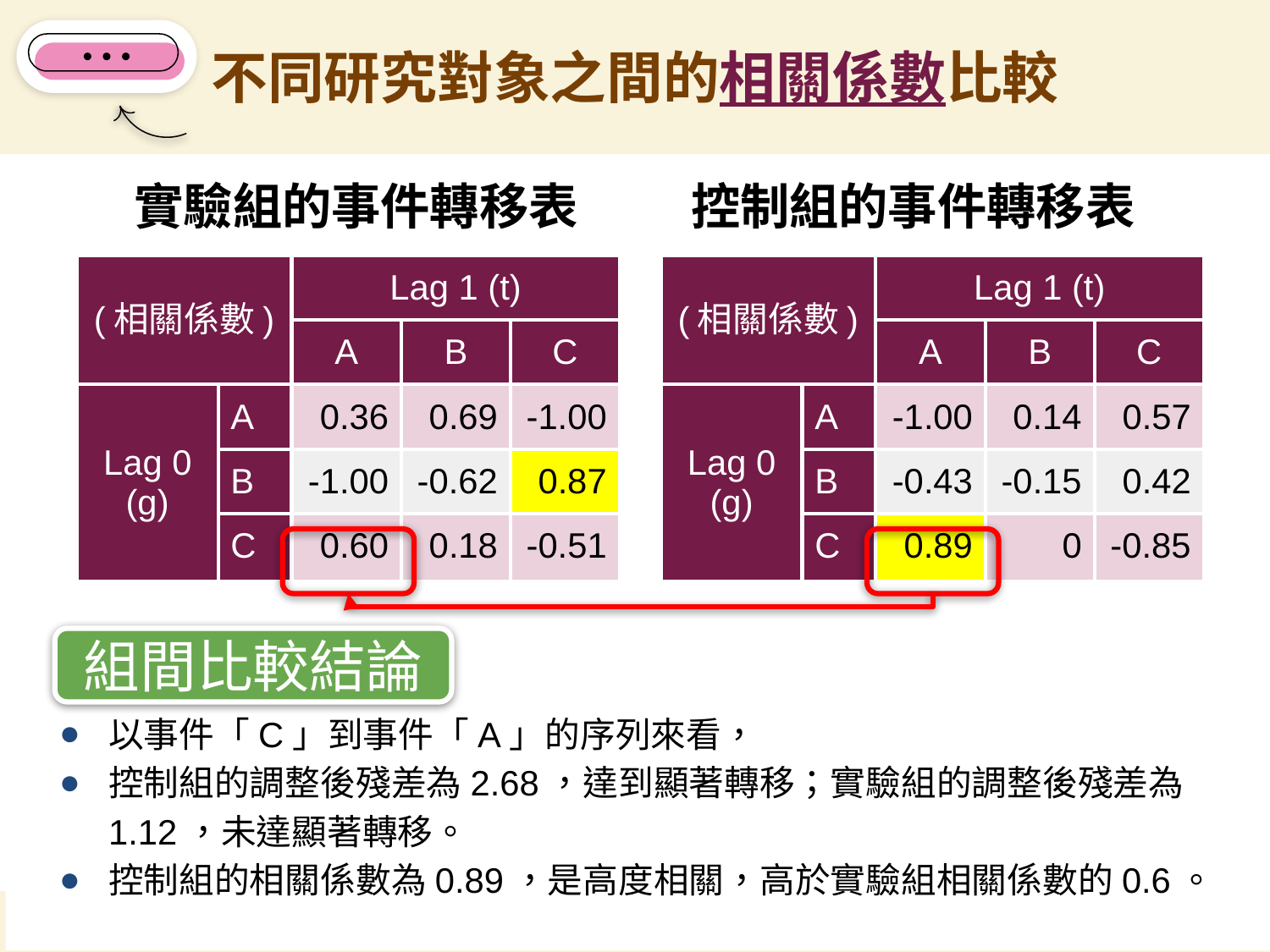

# 不同研究對象之間的相關係數比較
實驗組的事件轉移表
控制組的事件轉移表

| (相關係數) |  | Lag 1 (t) |  |  |
| --- | --- | --- | --- | --- |
|  |  | A | B | C |
| Lag 0 (g) | A | 0.36 | 0.69 | -1.00 |
|  | B | -1.00 | -0.62 | 0.87 |
|  | C | 0.60 | 0.18 | -0.51 |
| (相關係數) |  | Lag 1 (t) |  |  |
| --- | --- | --- | --- | --- |
|  |  | A | B | C |
| Lag 0 (g) | A | -1.00 | 0.14 | 0.57 |
|  | B | -0.43 | -0.15 | 0.42 |
|  | C | 0.89 | 0 | -0.85 |

組間比較結論
以事件「C」到事件「A」的序列來看，
控制組的調整後殘差為2.68，達到顯著轉移；實驗組的調整後殘差為1.12，未達顯著轉移。
控制組的相關係數為0.89，是高度相關，高於實驗組相關係數的0.6。
147